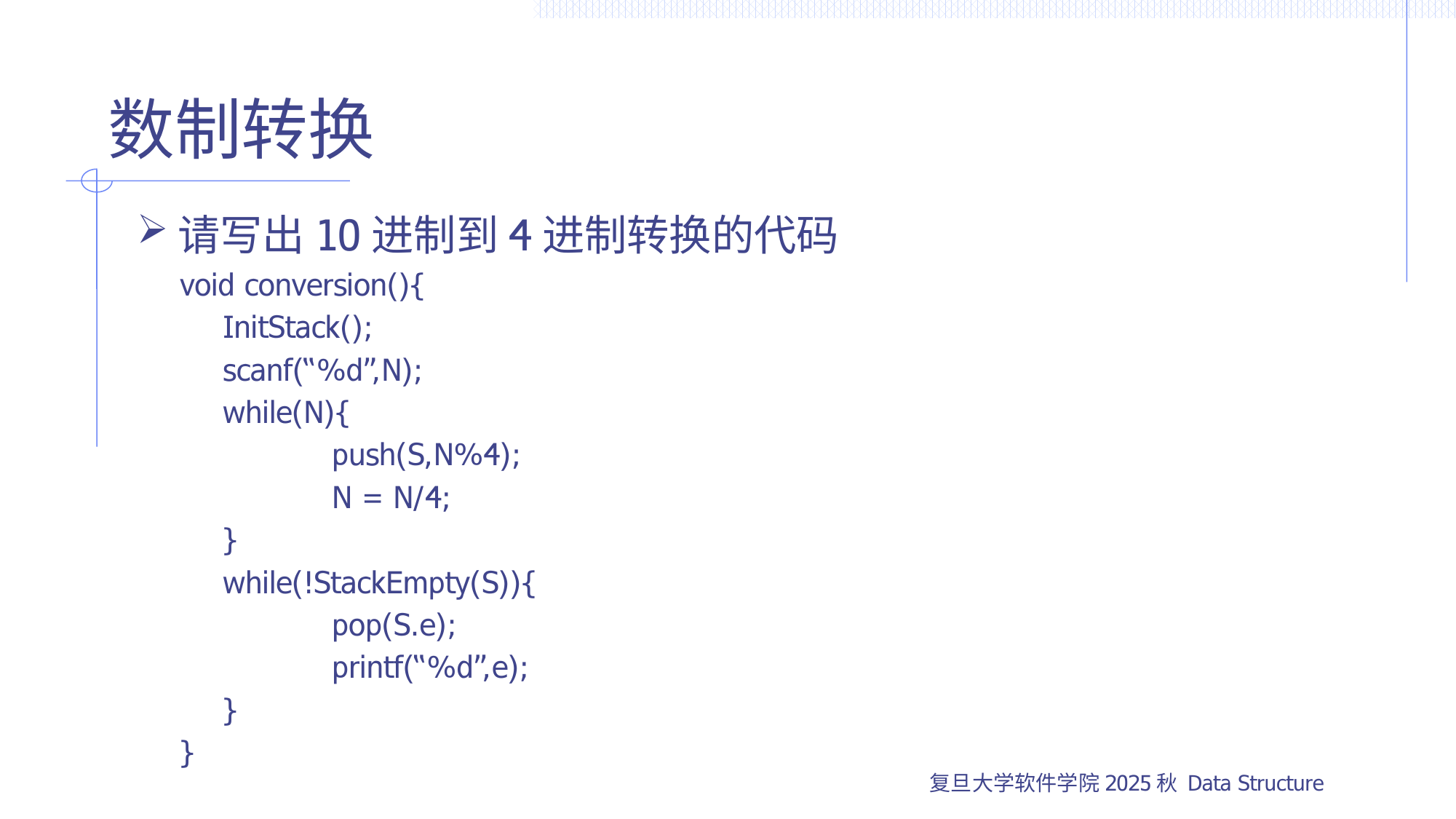

# 数制转换
请写出10进制到4进制转换的代码
void conversion(){
	InitStack();
	scanf(“%d”,N);
	while(N){
		push(S,N%4);
		N = N/4;
	}
	while(!StackEmpty(S)){
		pop(S.e);
		printf(“%d”,e);
	}
}